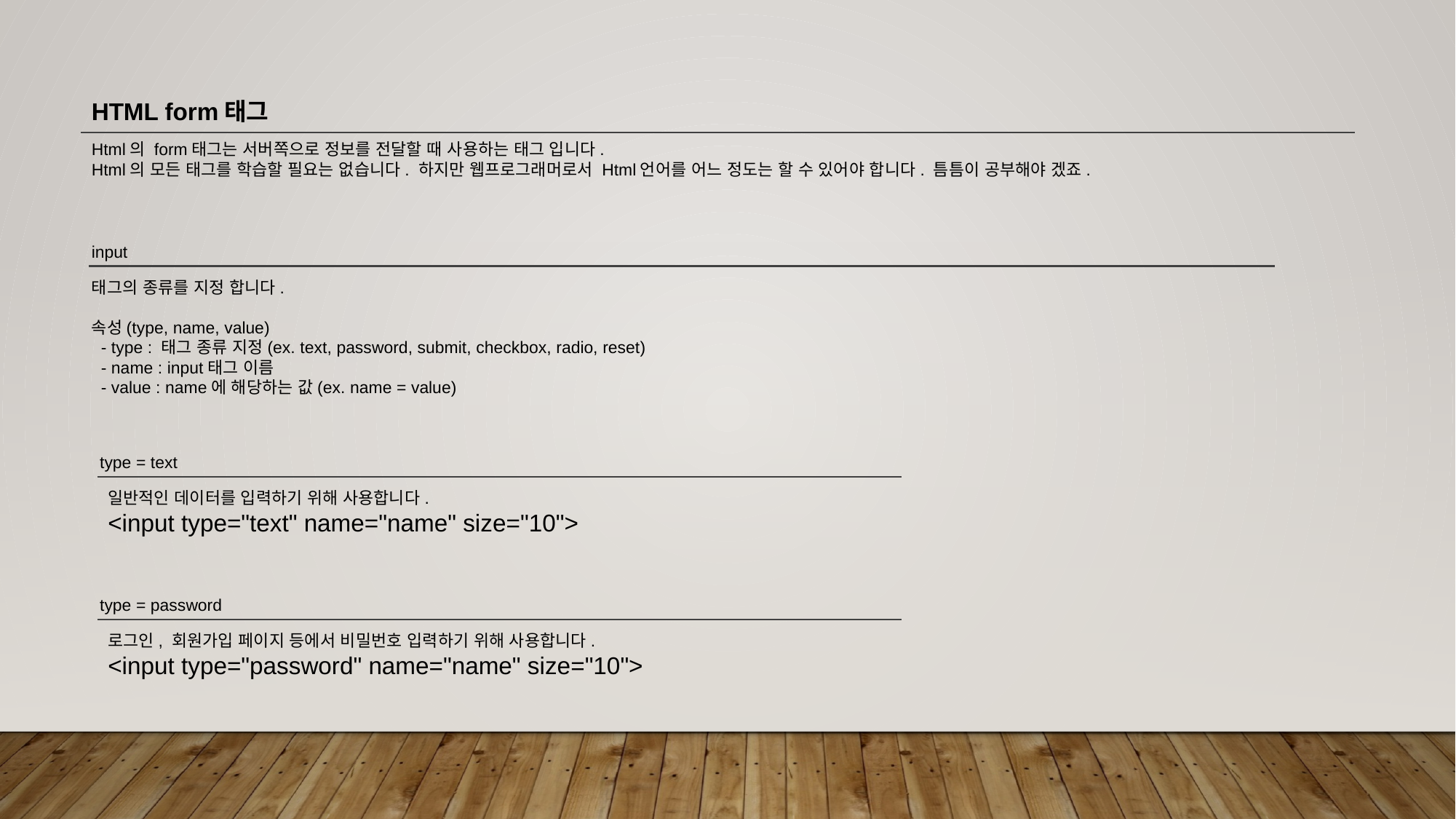

HTML form태그
Html의 form태그는 서버쪽으로 정보를 전달할 때 사용하는 태그 입니다.
Html의 모든 태그를 학습할 필요는 없습니다. 하지만 웹프로그래머로서 Html언어를 어느 정도는 할 수 있어야 합니다. 틈틈이 공부해야 겠죠.

input
태그의 종류를 지정 합니다.

속성(type, name, value)
  - type : 태그 종류 지정(ex. text, password, submit, checkbox, radio, reset)
  - name : input태그 이름
  - value : name에 해당하는 값(ex. name = value)
type = text
일반적인 데이터를 입력하기 위해 사용합니다.
<input type="text" name="name" size="10">
type = password
로그인, 회원가입 페이지 등에서 비밀번호 입력하기 위해 사용합니다.
<input type="password" name="name" size="10">